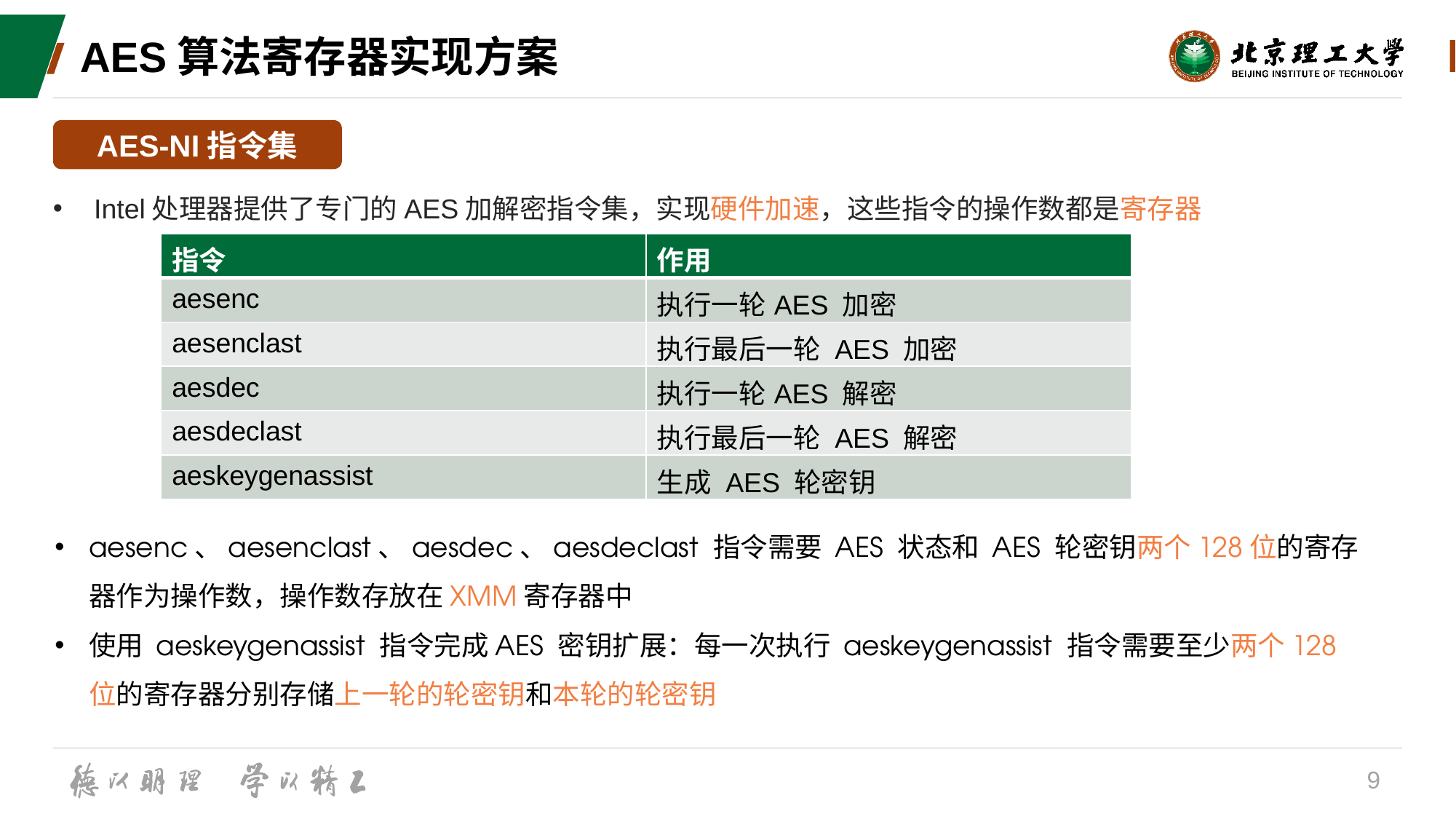

# AES算法寄存器实现方案
AES-NI指令集
Intel处理器提供了专门的AES加解密指令集，实现硬件加速，这些指令的操作数都是寄存器
| 指令 | 作用 |
| --- | --- |
| aesenc | 执行一轮AES 加密 |
| aesenclast | 执行最后一轮 AES 加密 |
| aesdec | 执行一轮AES 解密 |
| aesdeclast | 执行最后一轮 AES 解密 |
| aeskeygenassist | 生成 AES 轮密钥 |
aesenc、aesenclast、aesdec、aesdeclast 指令需要 AES 状态和 AES 轮密钥两个128位的寄存器作为操作数，操作数存放在XMM寄存器中
使用 aeskeygenassist 指令完成AES 密钥扩展：每一次执行 aeskeygenassist 指令需要至少两个128 位的寄存器分别存储上一轮的轮密钥和本轮的轮密钥